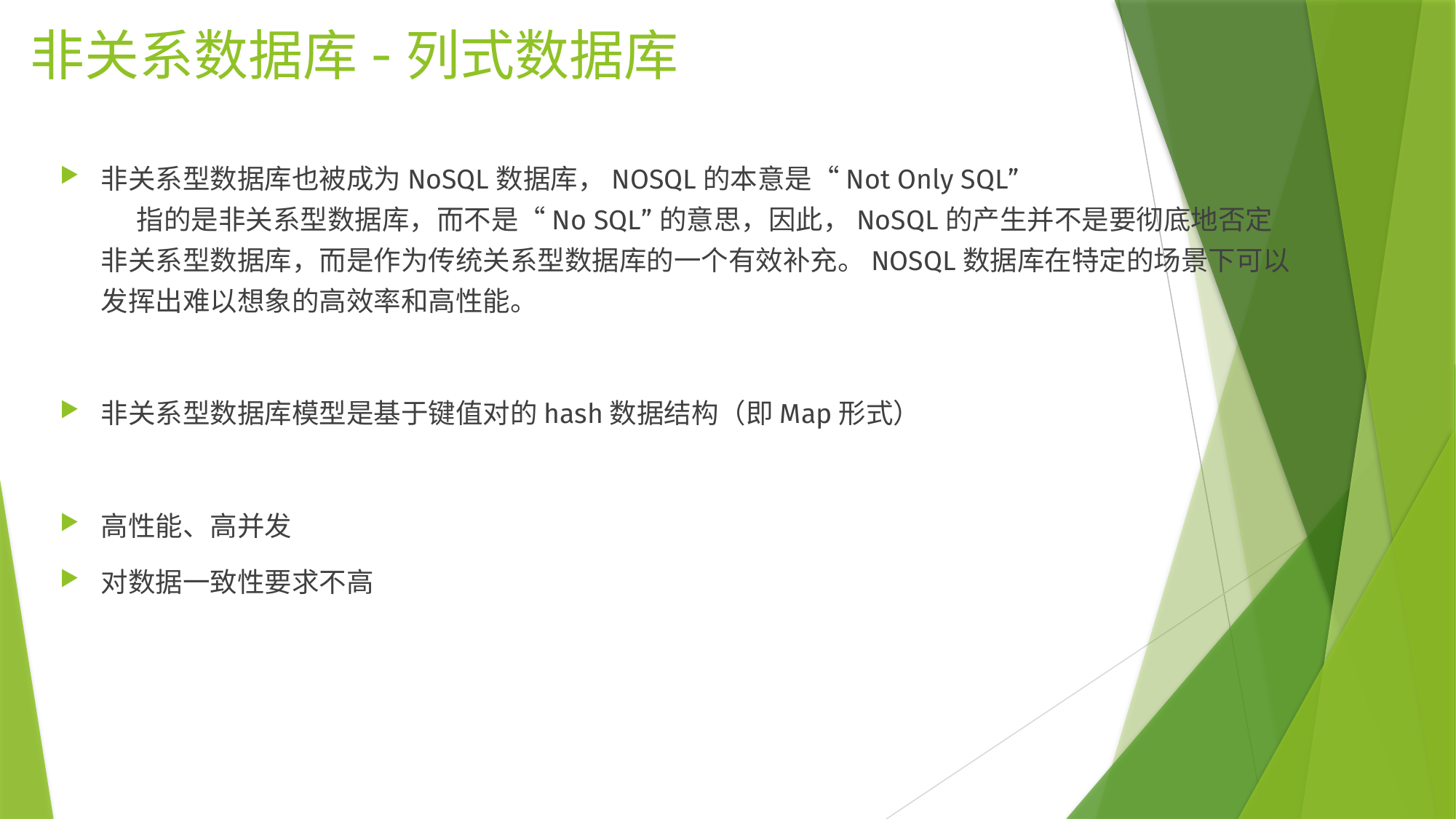

# 非关系数据库-列式数据库
非关系型数据库也被成为NoSQL数据库，NOSQL的本意是“Not Only SQL” 
    指的是非关系型数据库，而不是“No SQL”的意思，因此，NoSQL的产生并不是要彻底地否定非关系型数据库，而是作为传统关系型数据库的一个有效补充。NOSQL数据库在特定的场景下可以发挥出难以想象的高效率和高性能。

非关系型数据库模型是基于键值对的hash数据结构（即Map形式）

高性能、高并发
对数据一致性要求不高